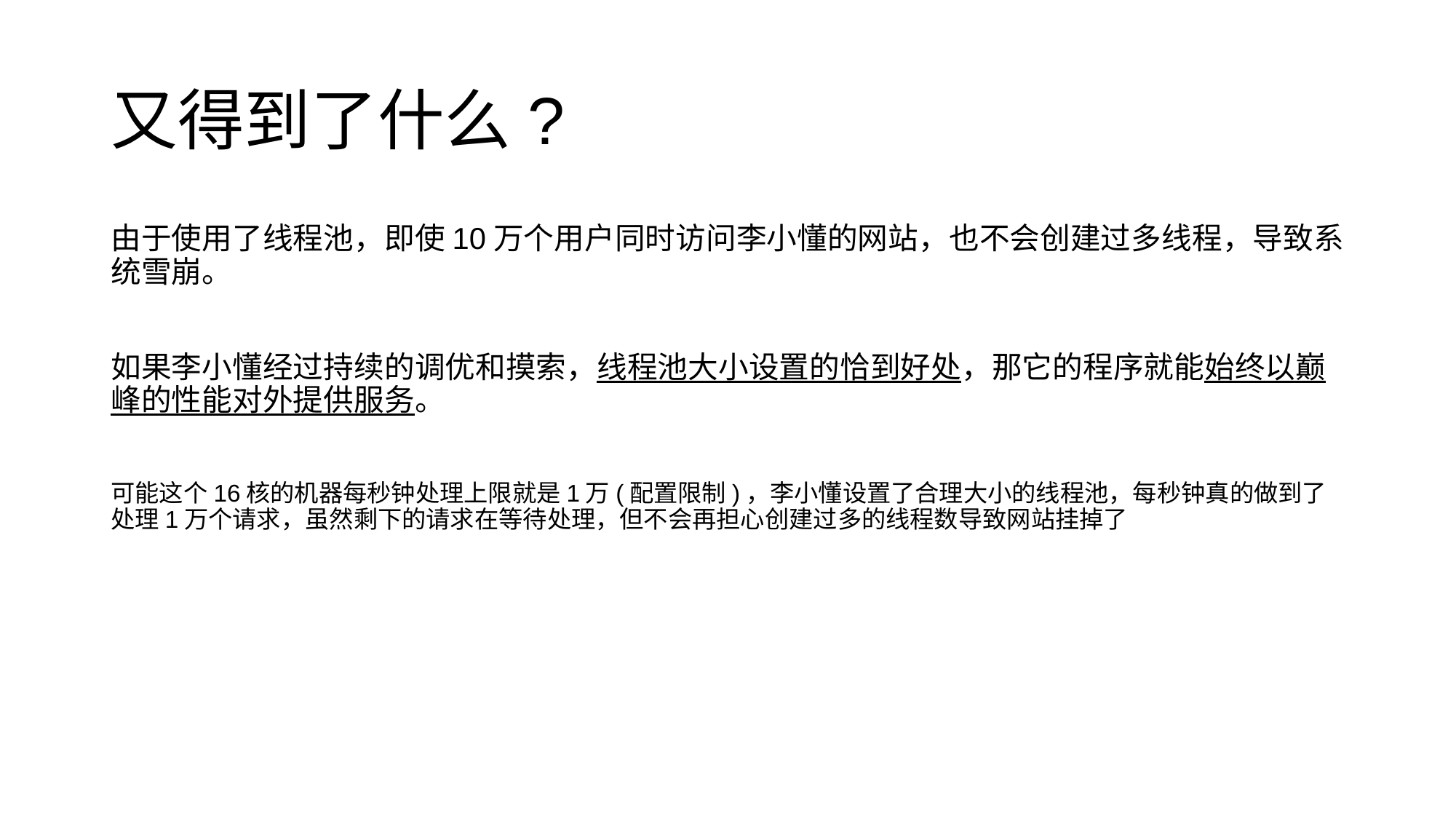

# 又得到了什么?
由于使用了线程池，即使10万个用户同时访问李小懂的网站，也不会创建过多线程，导致系统雪崩。

如果李小懂经过持续的调优和摸索，线程池大小设置的恰到好处，那它的程序就能始终以巅峰的性能对外提供服务。

可能这个16核的机器每秒钟处理上限就是1万(配置限制)，李小懂设置了合理大小的线程池，每秒钟真的做到了处理1万个请求，虽然剩下的请求在等待处理，但不会再担心创建过多的线程数导致网站挂掉了